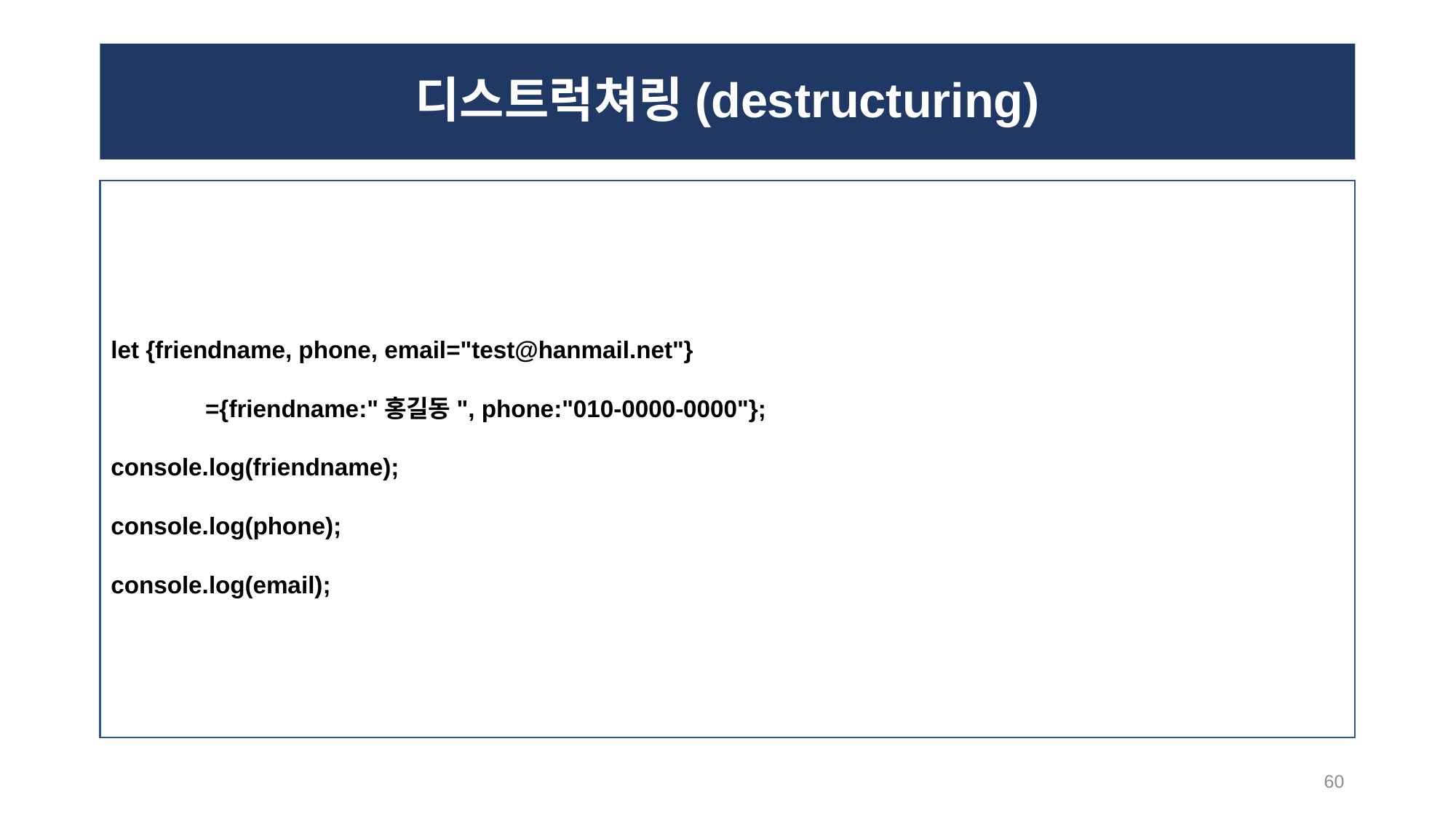

# 디스트럭쳐링(destructuring)
let {friendname, phone, email="test@hanmail.net"}
              ={friendname:"홍길동", phone:"010-0000-0000"};
console.log(friendname);
console.log(phone);
console.log(email);
60